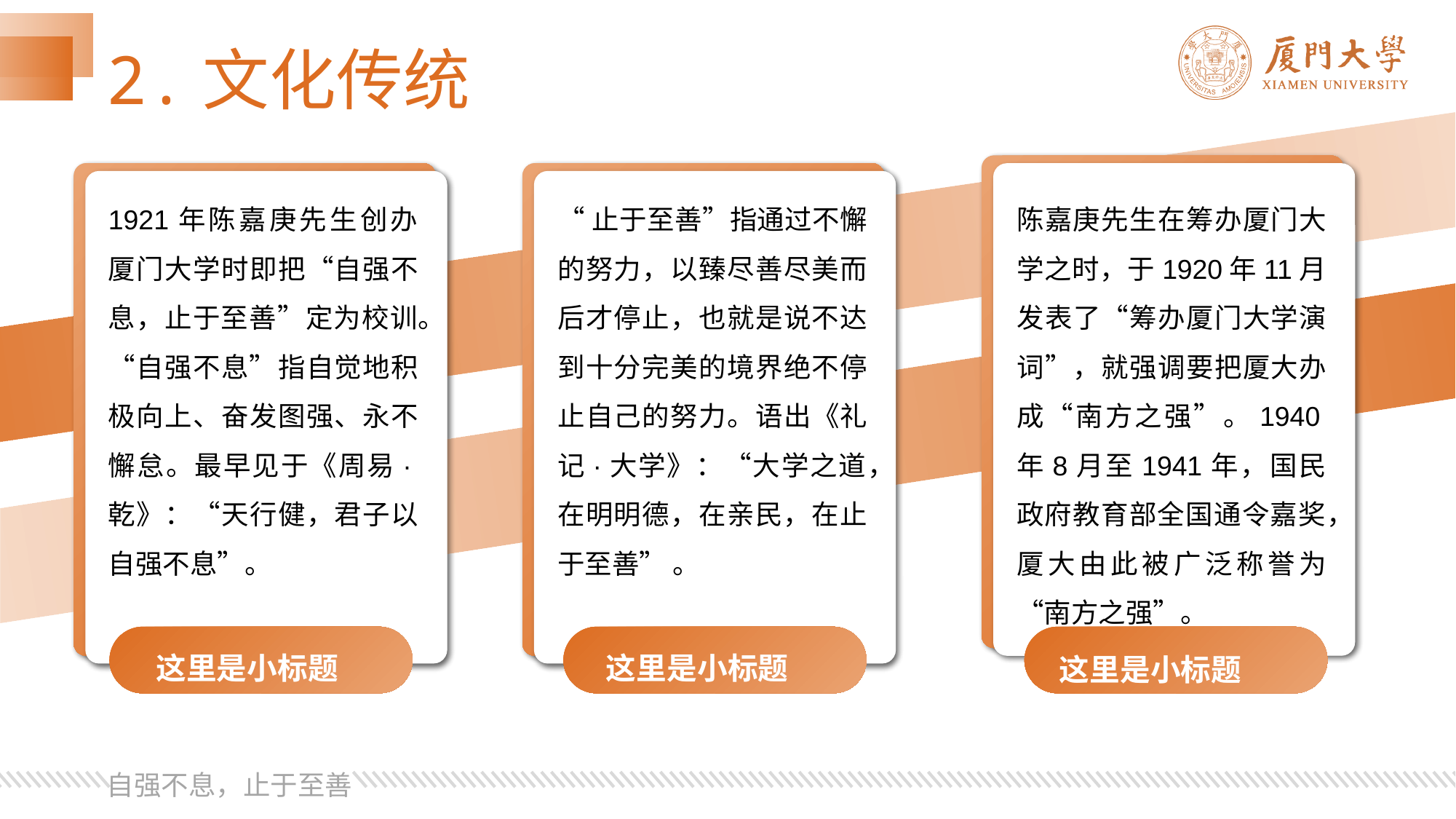

1921年陈嘉庚先生创办厦门大学时即把“自强不息，止于至善”定为校训。“自强不息”指自觉地积极向上、奋发图强、永不懈怠。最早见于《周易·乾》：“天行健，君子以自强不息”。
“止于至善”指通过不懈的努力，以臻尽善尽美而后才停止，也就是说不达到十分完美的境界绝不停止自己的努力。语出《礼记·大学》：“大学之道，在明明德，在亲民，在止于至善” 。
陈嘉庚先生在筹办厦门大学之时，于1920年11月发表了“筹办厦门大学演词”，就强调要把厦大办成“南方之强”。1940年8月至1941年，国民政府教育部全国通令嘉奖，厦大由此被广泛称誉为“南方之强”。

这里是小标题
这里是小标题

这里是小标题